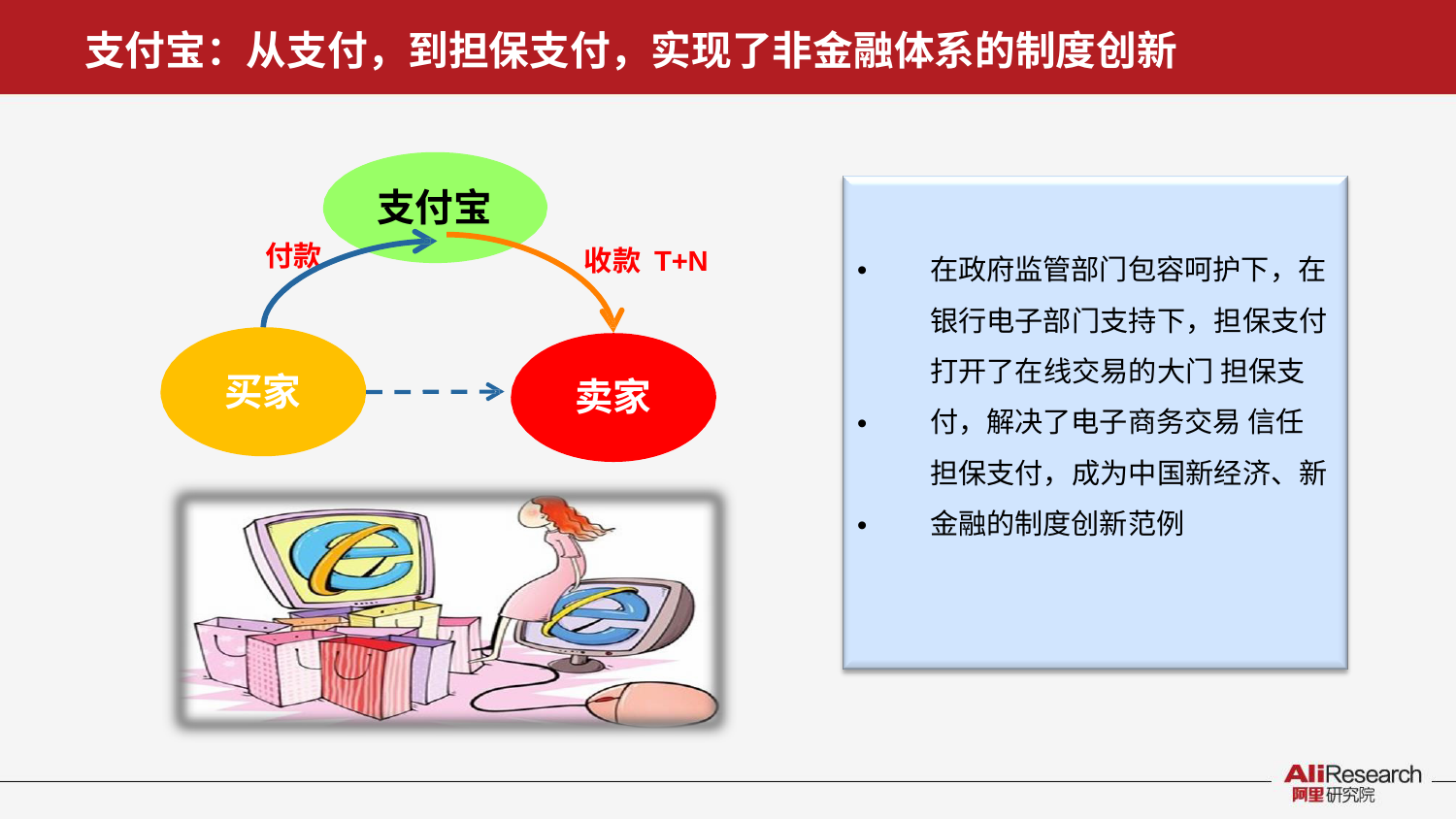

# 支付宝：从支付，到担保支付，实现了非金融体系的制度创新

支付宝

在政府监管部门包容呵护下，在 银行电子部门支持下，担保支付 打开了在线交易的大门 担保支付，解决了电子商务交易 信任 担保支付，成为中国新经济、新 金融的制度创新范例
付款
收款 T+N
•

买家
卖家

•

•